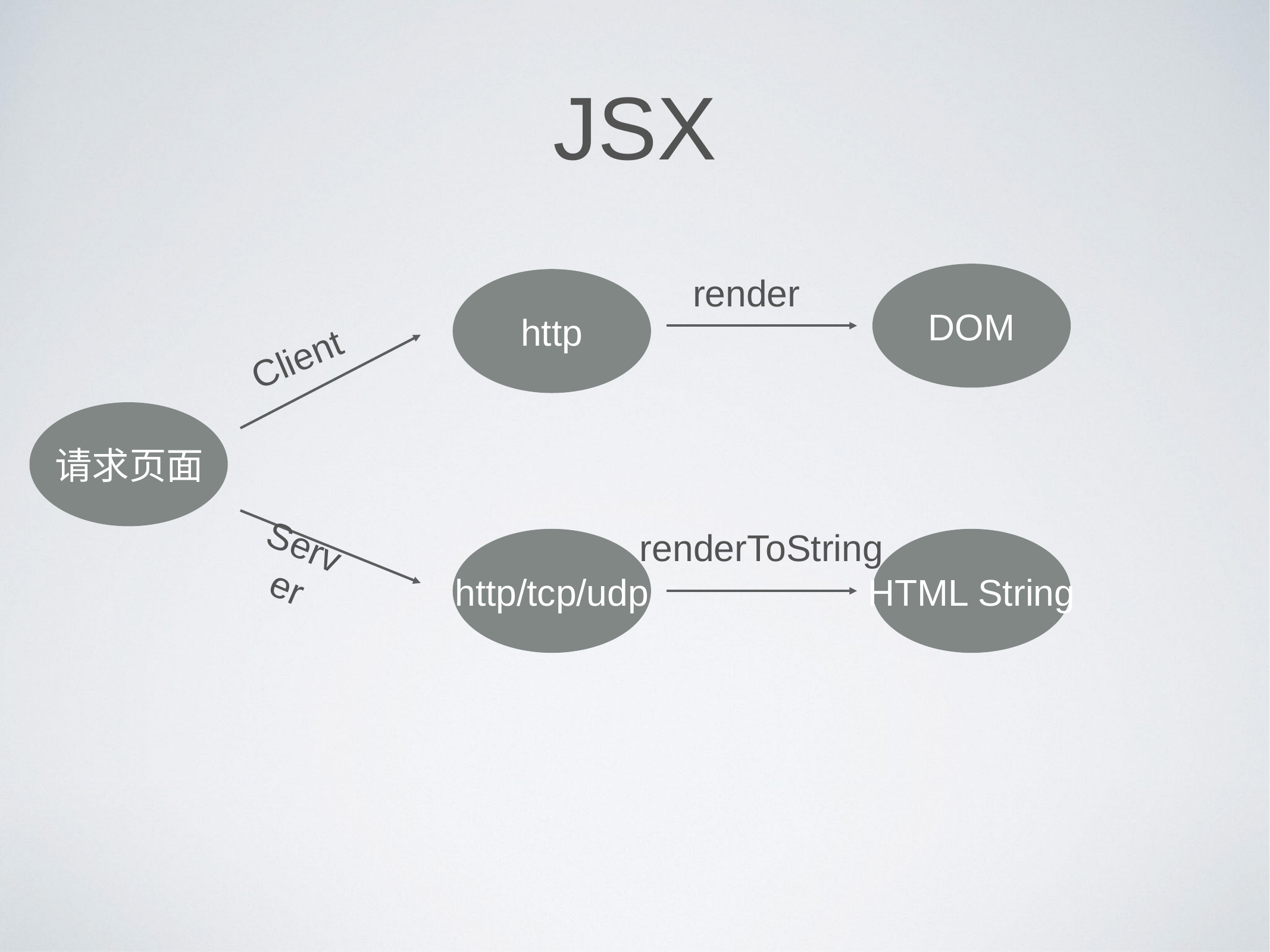

JSX

render

DOM
http

Client

请求页面

renderToString

Server
http/tcp/udp
HTML String

28